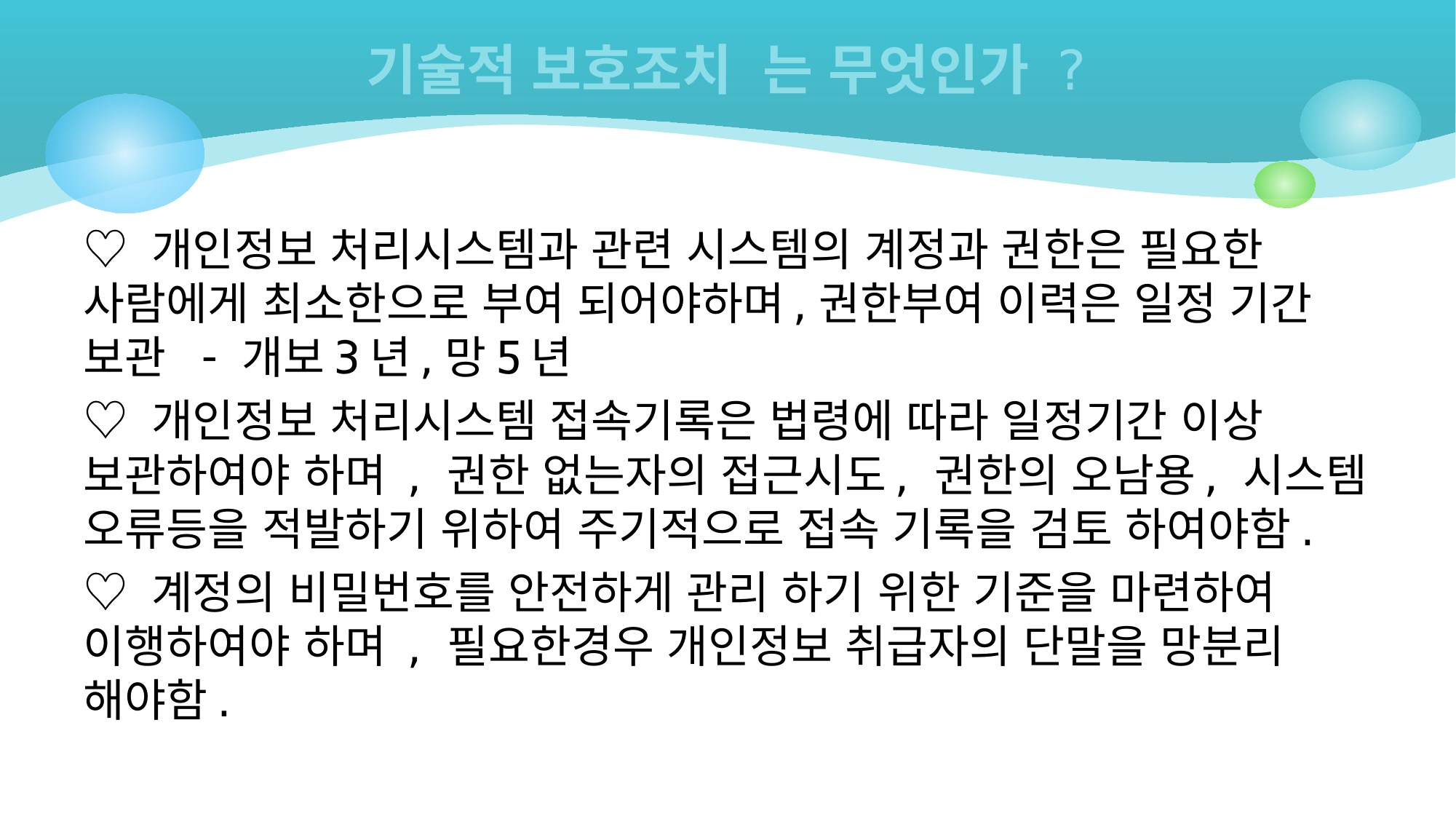

# 기술적 보호조치  는 무엇인가 ?
♡ 개인정보 처리시스템과 관련 시스템의 계정과 권한은 필요한 사람에게 최소한으로 부여 되어야하며,권한부여 이력은 일정 기간 보관  - 개보3년,망5년
♡ 개인정보 처리시스템 접속기록은 법령에 따라 일정기간 이상 보관하여야 하며 , 권한 없는자의 접근시도, 권한의 오남용, 시스템 오류등을 적발하기 위하여 주기적으로 접속 기록을 검토 하여야함.
♡ 계정의 비밀번호를 안전하게 관리 하기 위한 기준을 마련하여 이행하여야 하며 , 필요한경우 개인정보 취급자의 단말을 망분리 해야함.